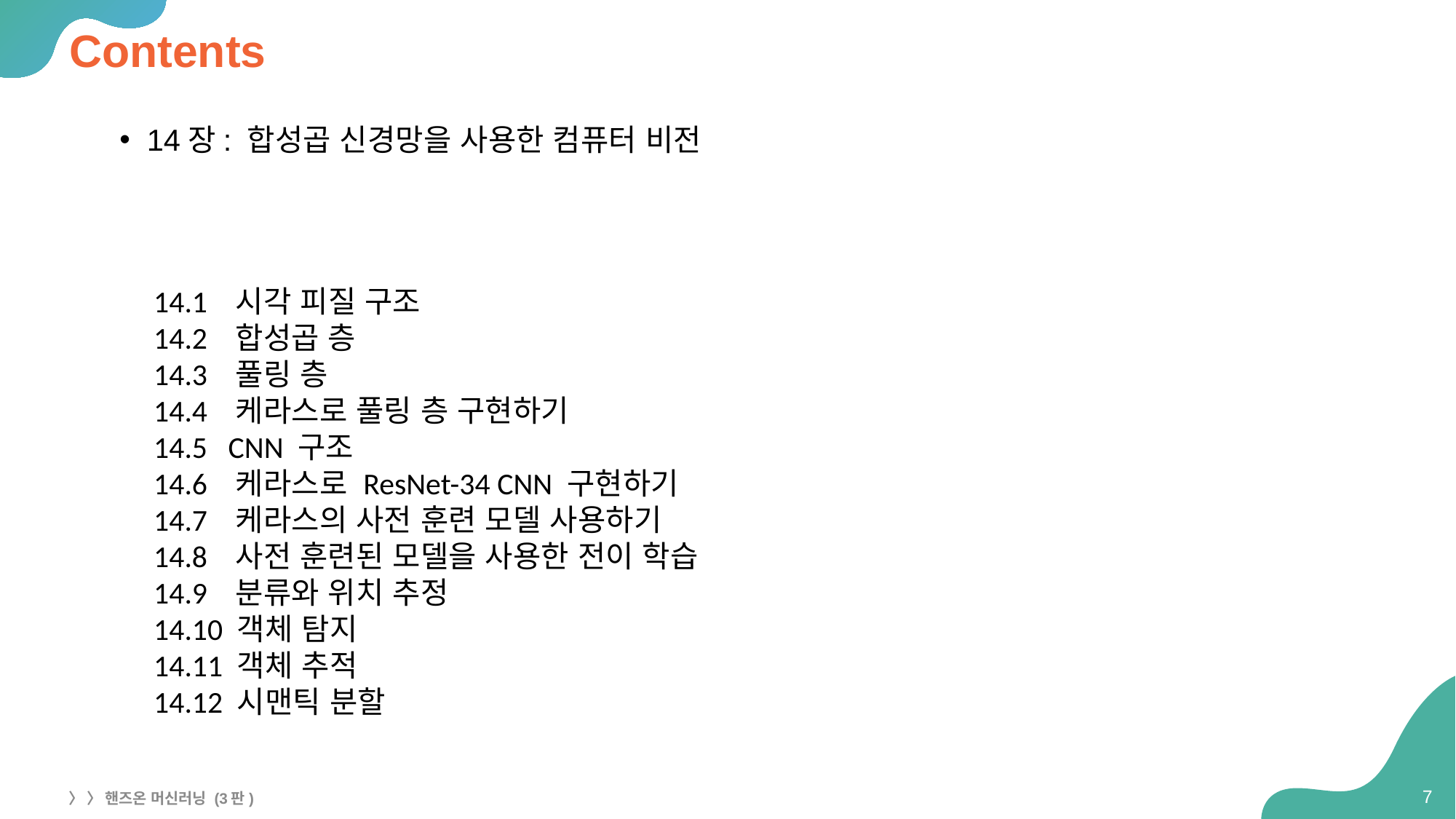

# Contents
14장: 합성곱 신경망을 사용한 컴퓨터 비전

14.1   시각 피질 구조
14.2   합성곱 층
14.3   풀링 층
14.4   케라스로 풀링 층 구현하기
14.5   CNN 구조
14.6   케라스로 ResNet-34 CNN 구현하기
14.7   케라스의 사전 훈련 모델 사용하기
14.8   사전 훈련된 모델을 사용한 전이 학습
14.9   분류와 위치 추정
14.10 객체 탐지
14.11 객체 추적
14.12 시맨틱 분할

7
〉 〉 핸즈온 머신러닝 (3판)